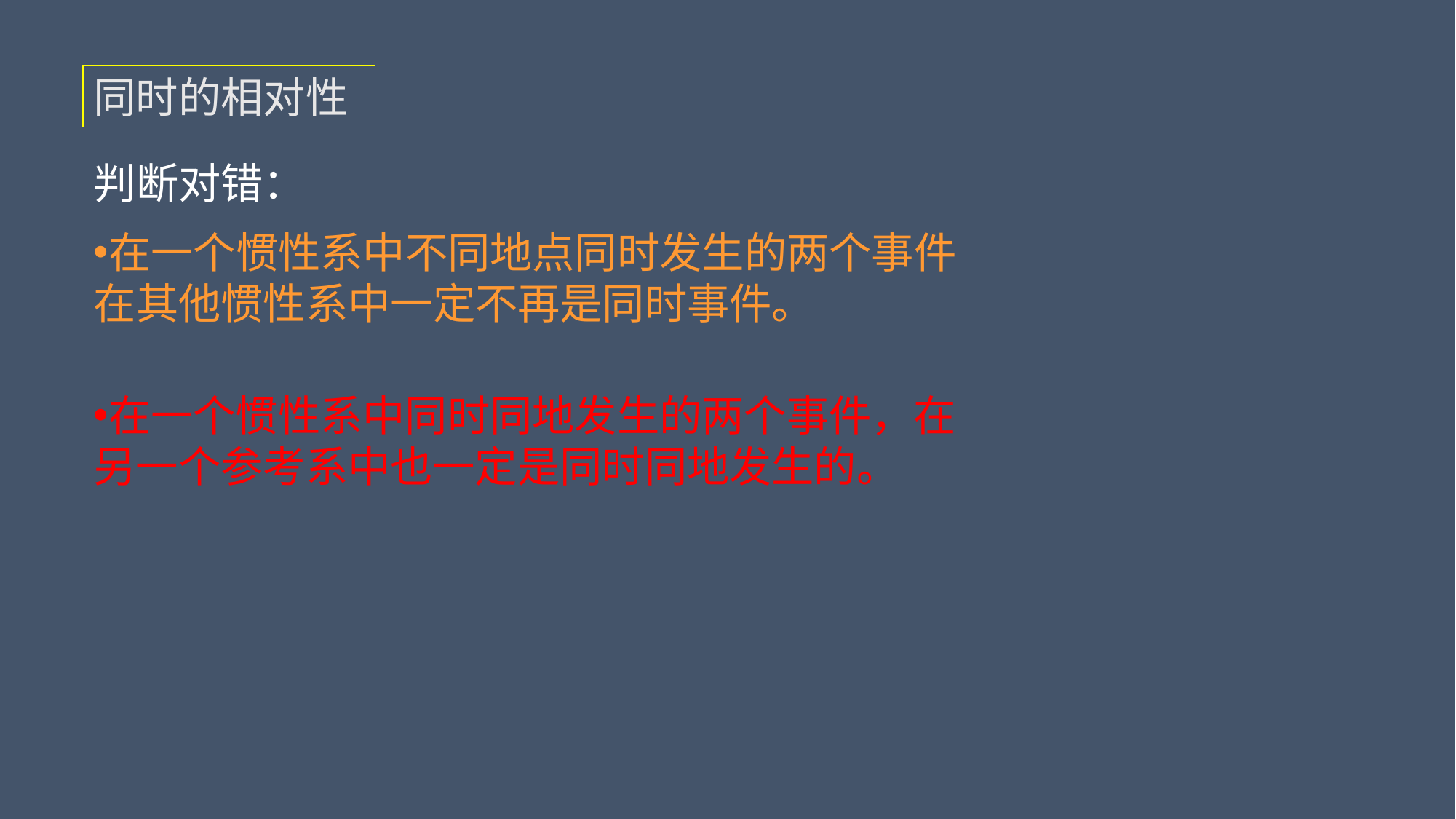

同时的相对性
判断对错：
在一个惯性系中不同地点同时发生的两个事件在其他惯性系中一定不再是同时事件。
在一个惯性系中同时同地发生的两个事件，在另一个参考系中也一定是同时同地发生的。